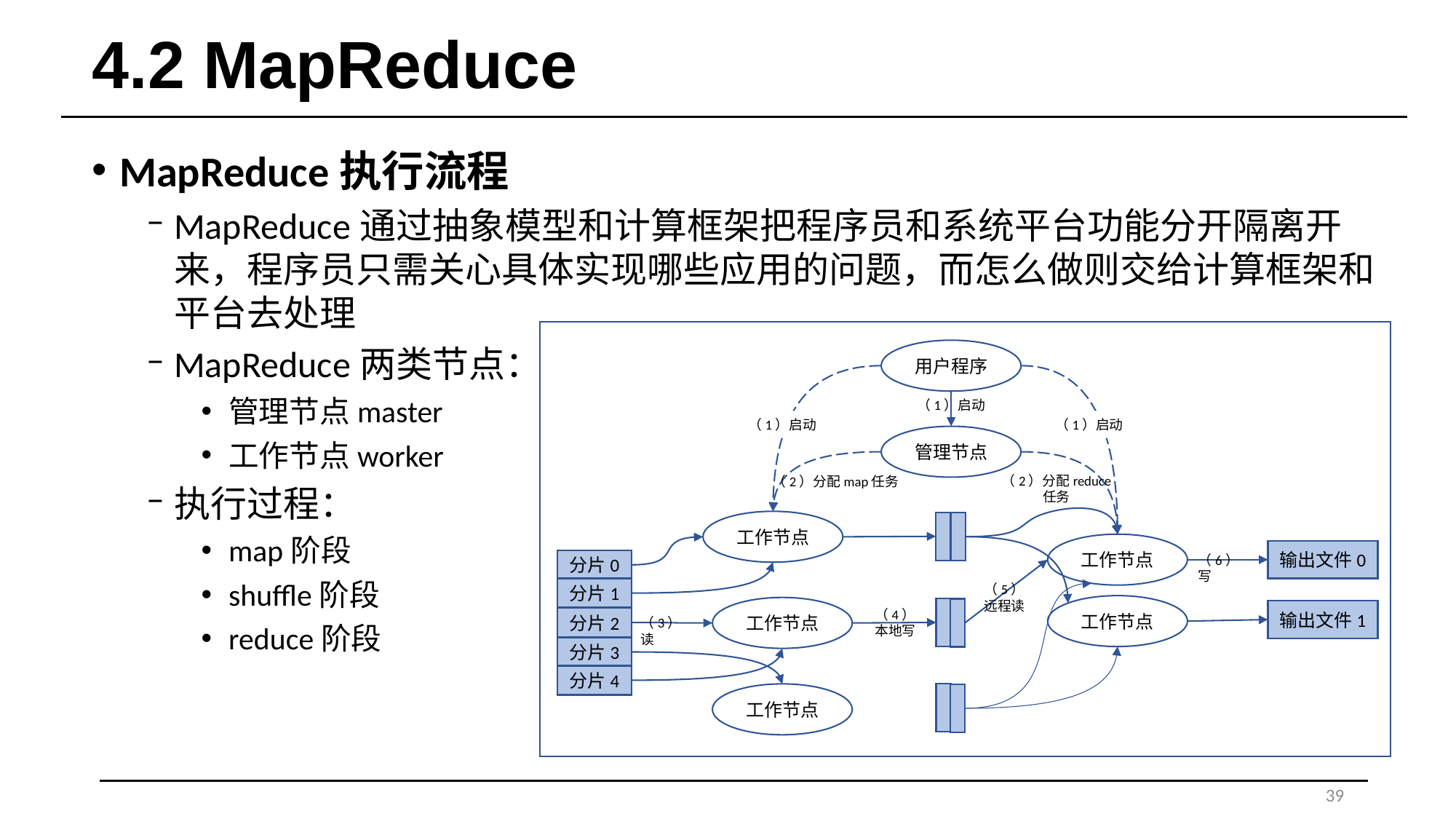

# 4.2 MapReduce
MapReduce执行流程
MapReduce通过抽象模型和计算框架把程序员和系统平台功能分开隔离开来，程序员只需关心具体实现哪些应用的问题，而怎么做则交给计算框架和平台去处理
MapReduce两类节点：
管理节点master
工作节点worker
执行过程：
map阶段
shuffle阶段
reduce阶段

用户程序
（1）启动
（1）启动
（1）启动
管理节点
（2）分配reduce
任务
（2）分配map任务
工作节点

工作节点
输出文件0
（6）写
分片0
分片1
分片2
分片3
分片4
（5）
远程读
工作节点
工作节点

（4）
本地写
输出文件1
（3）读
工作节点

39